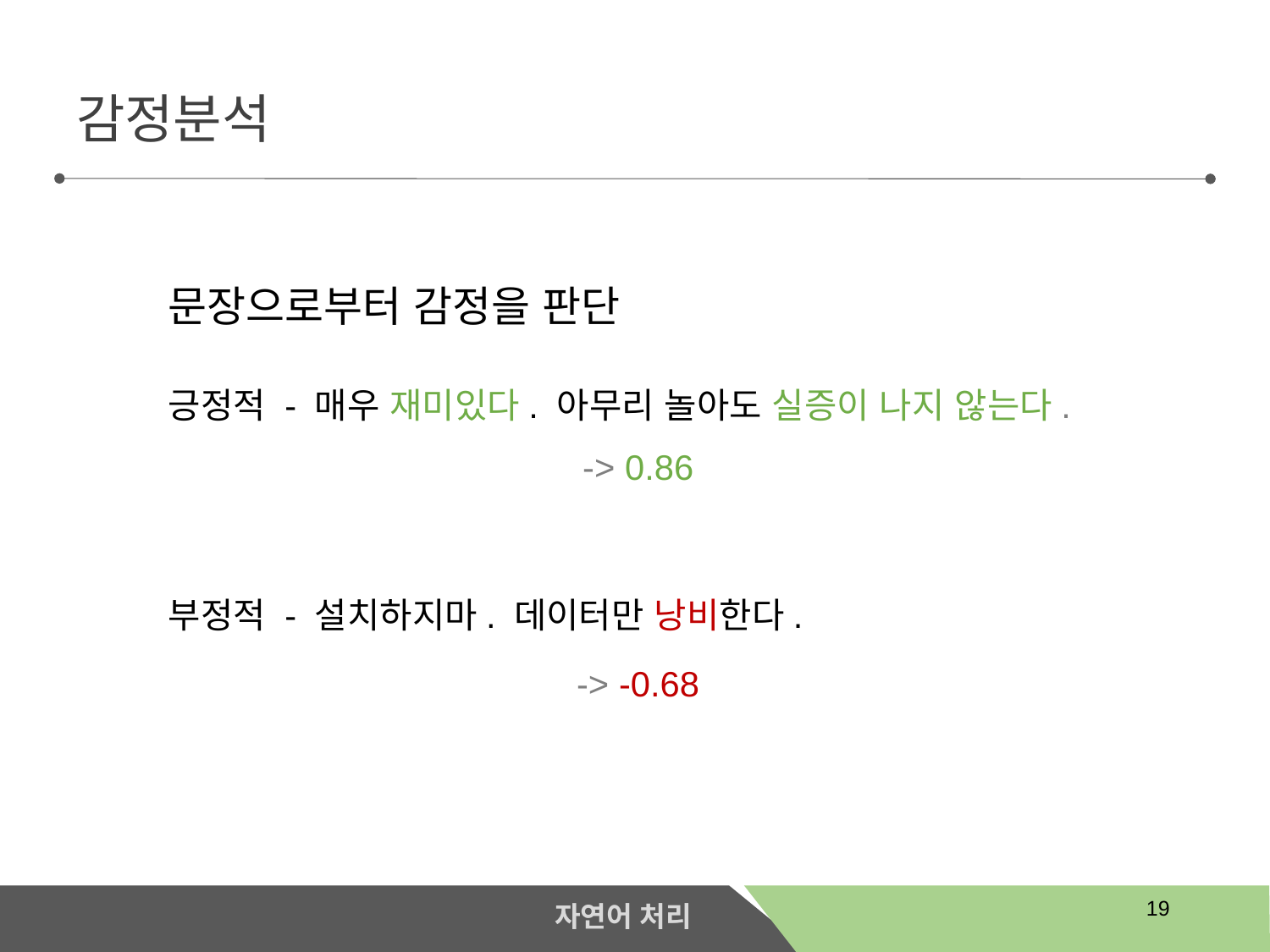

감정분석
문장으로부터 감정을 판단
긍정적 - 매우 재미있다. 아무리 놀아도 실증이 나지 않는다.
-> 0.86
부정적 - 설치하지마. 데이터만 낭비한다.
-> -0.68
19

자연어 처리